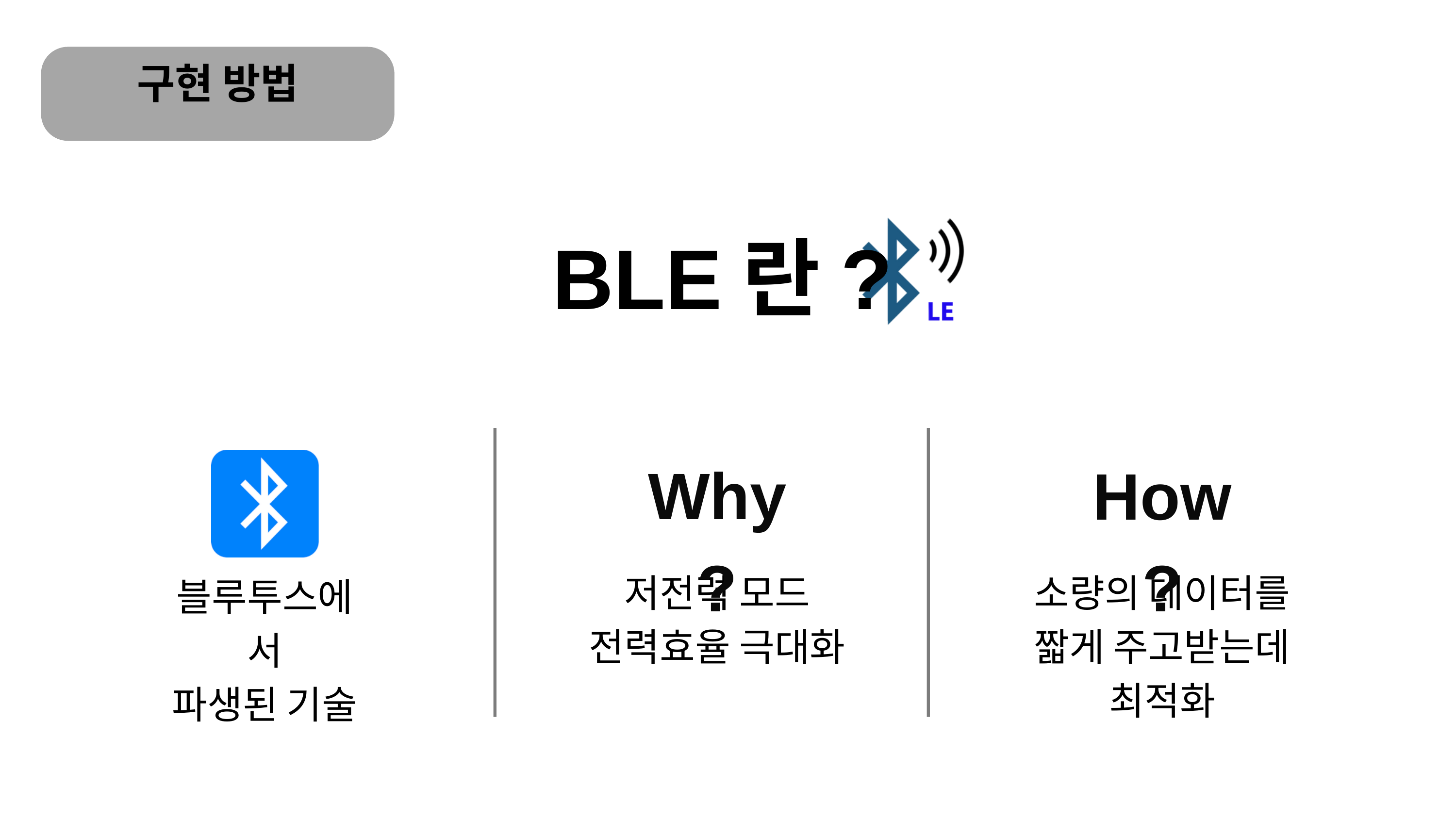

구현 방법
BLE란?

Why ?
How ?

저전력 모드
전력효율 극대화
소량의 데이터를
짧게 주고받는데 최적화
블루투스에서
파생된 기술